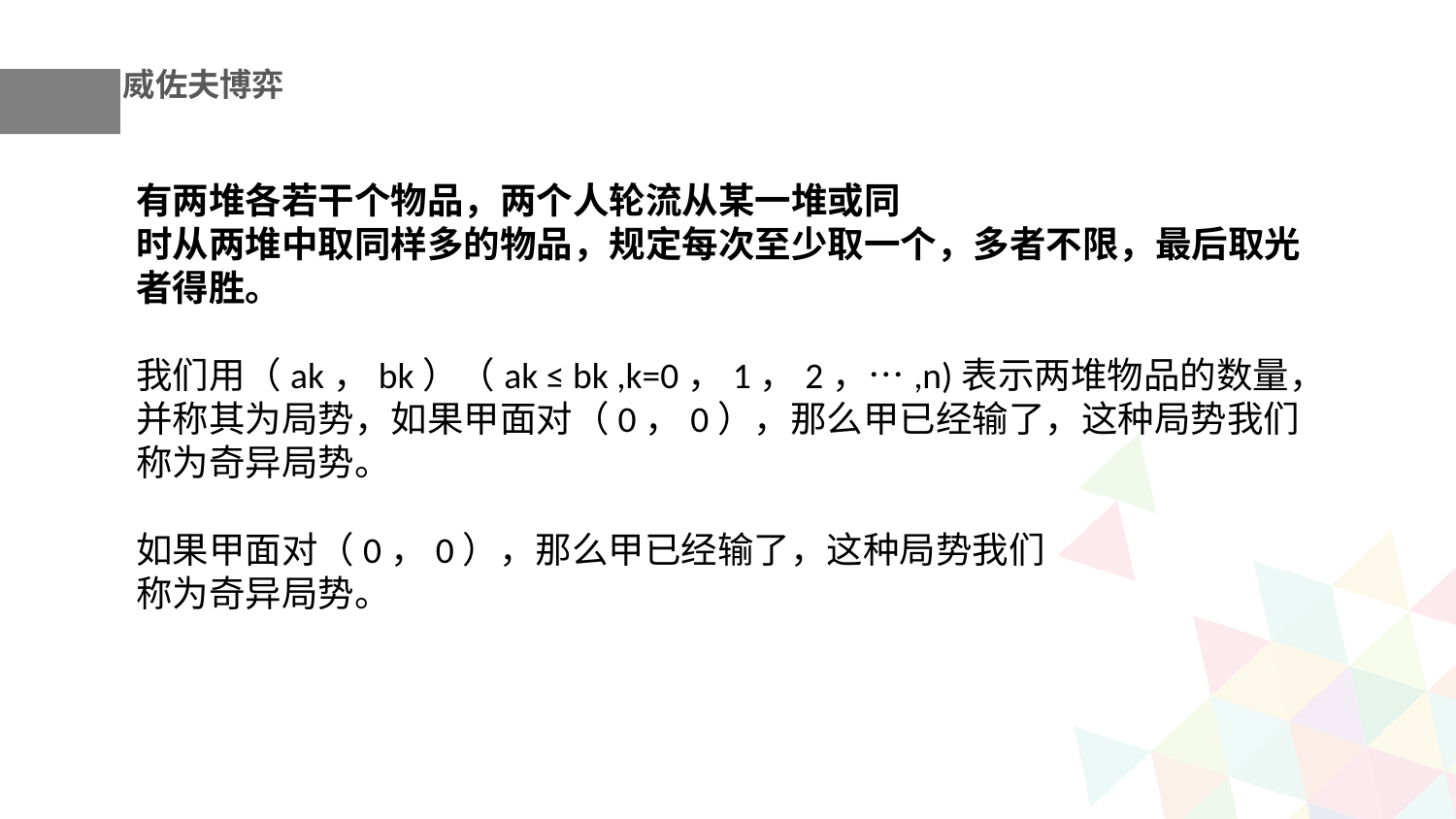

威佐夫博弈

有两堆各若干个物品，两个人轮流从某一堆或同
时从两堆中取同样多的物品，规定每次至少取一个，多者不限，最后取光者得胜。

我们用（ak，bk）（ak ≤ bk ,k=0，1，2，…,n)表示两堆物品的数量，并称其为局势，如果甲面对（0，0），那么甲已经输了，这种局势我们称为奇异局势。

如果甲面对（0，0），那么甲已经输了，这种局势我们
称为奇异局势。